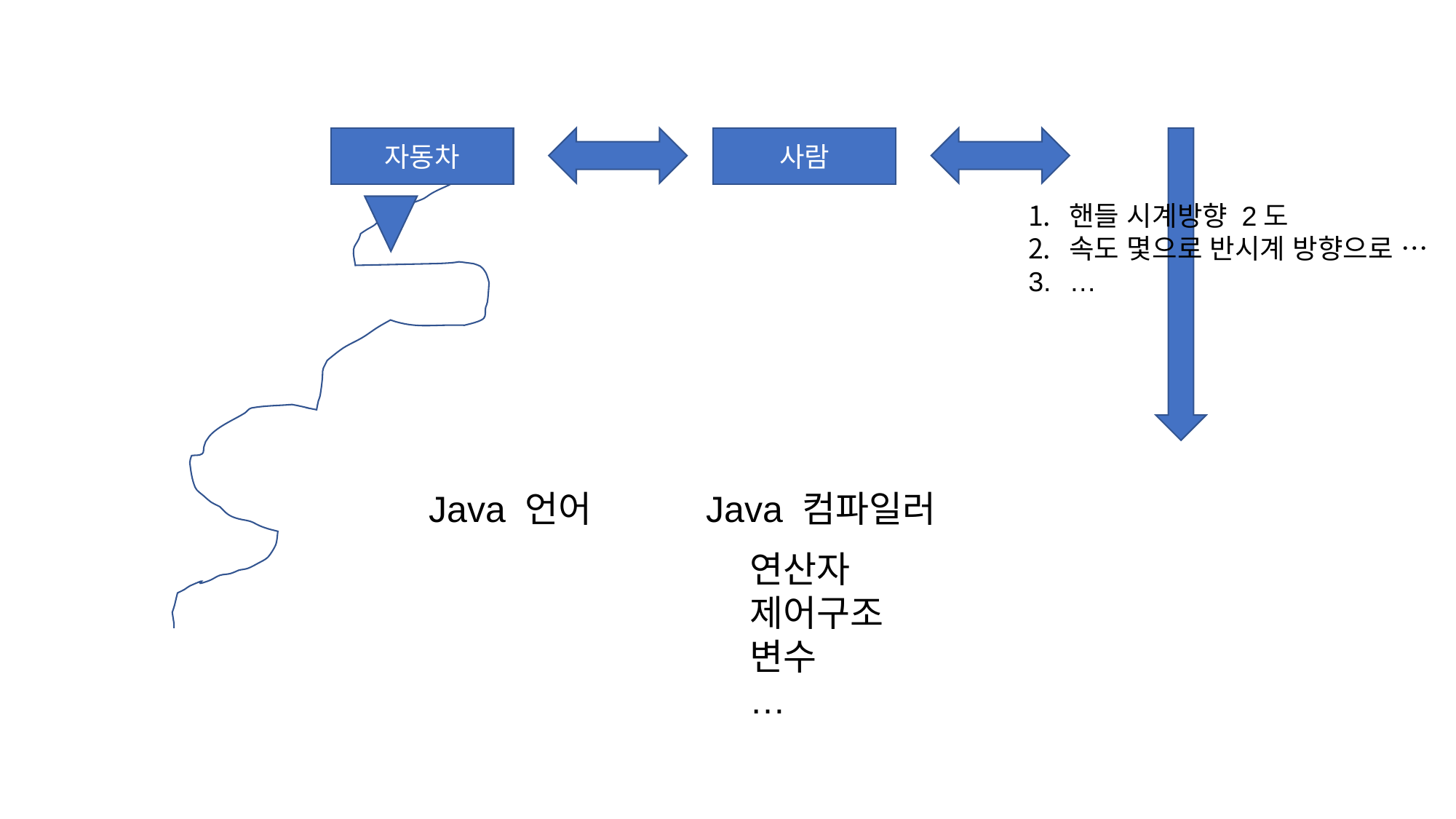

자동차

사람

핸들 시계방향 2도
속도 몇으로 반시계 방향으로 …
…

Java 언어
Java 컴파일러
연산자
제어구조
변수
…